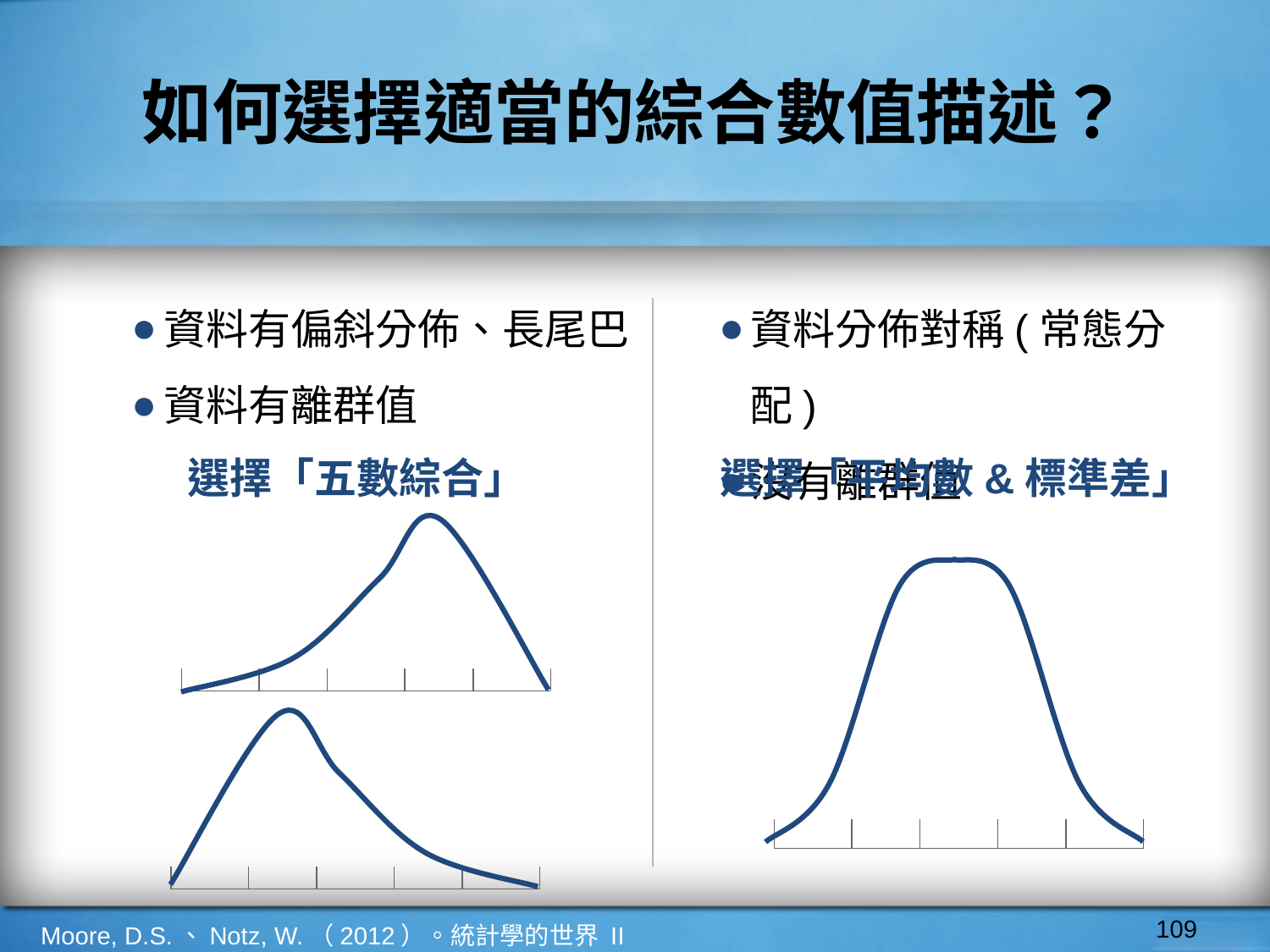

# 如何選擇適當的綜合數值描述？
資料分佈對稱(常態分配)
沒有離群值
資料有偏斜分佈、長尾巴
資料有離群值

選擇「五數綜合」
選擇「平均數&標準差」

109
Moore, D.S.、Notz, W.（2012）。統計學的世界 II